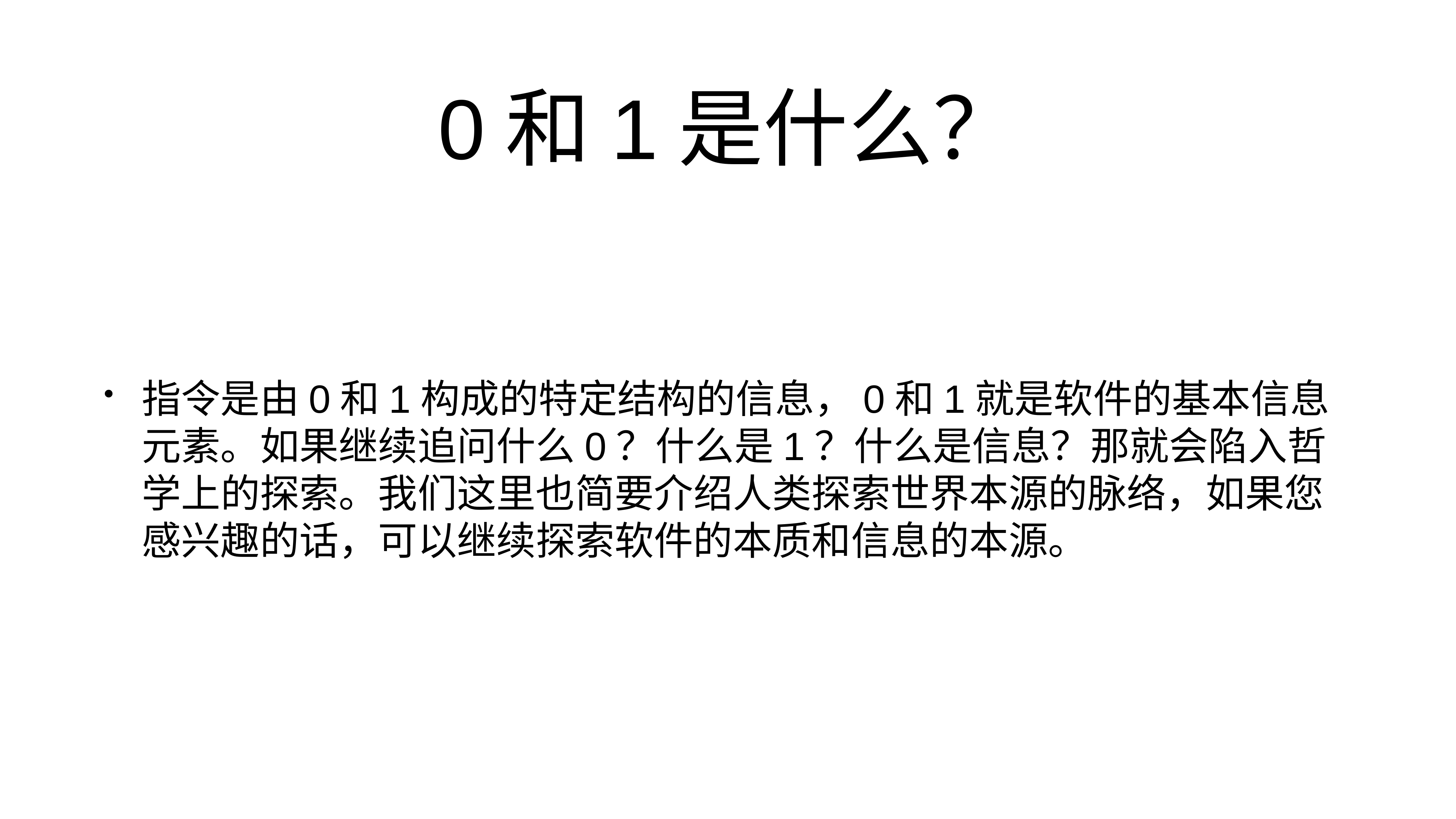

# 0和1是什么？
指令是由0和1构成的特定结构的信息，0和1就是软件的基本信息元素。如果继续追问什么0？什么是1？什么是信息？那就会陷入哲学上的探索。我们这里也简要介绍人类探索世界本源的脉络，如果您感兴趣的话，可以继续探索软件的本质和信息的本源。